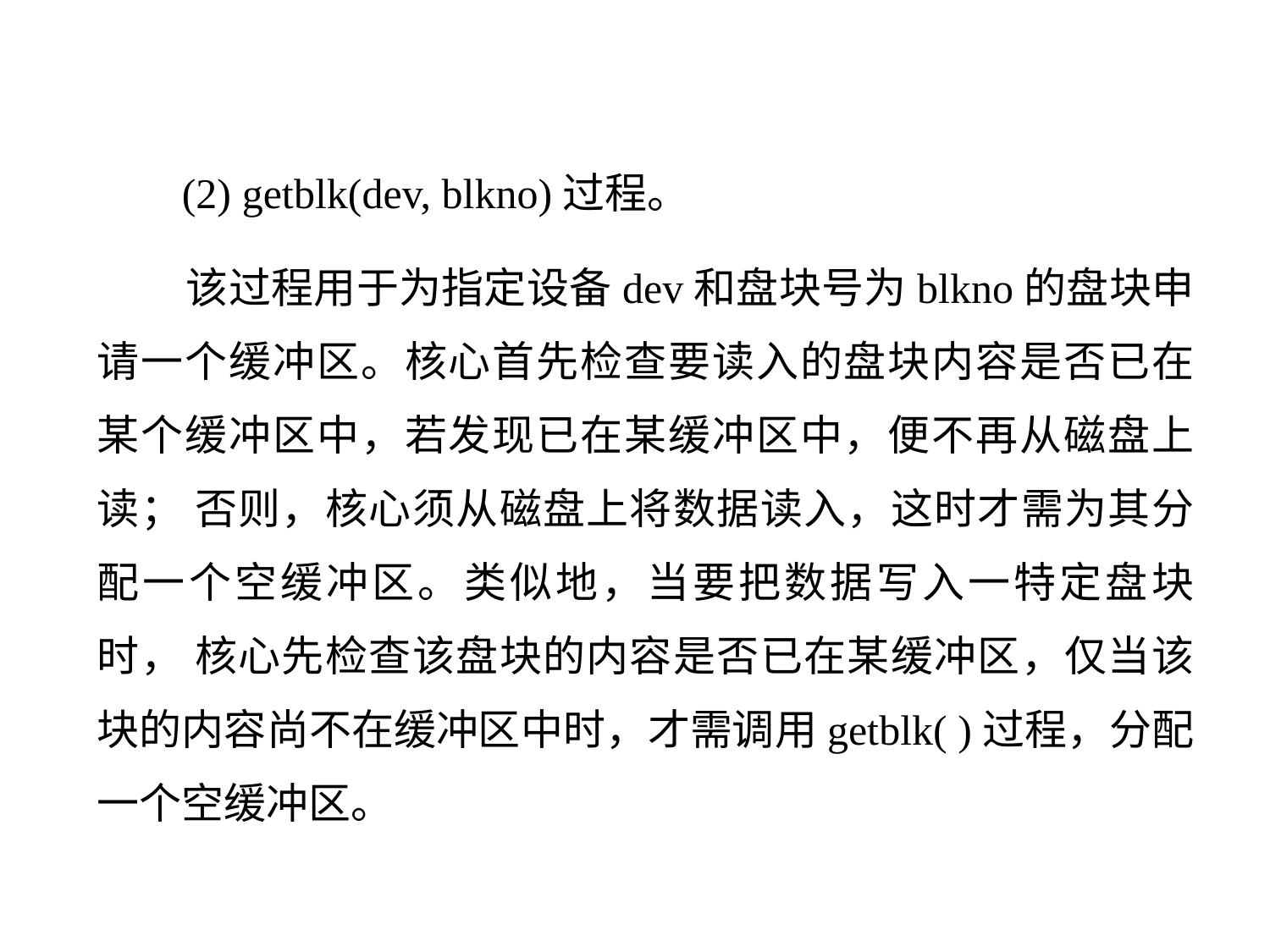

(2) getblk(dev, blkno)过程。
        该过程用于为指定设备dev和盘块号为blkno的盘块申请一个缓冲区。核心首先检查要读入的盘块内容是否已在某个缓冲区中，若发现已在某缓冲区中，便不再从磁盘上读； 否则，核心须从磁盘上将数据读入，这时才需为其分配一个空缓冲区。类似地，当要把数据写入一特定盘块时， 核心先检查该盘块的内容是否已在某缓冲区，仅当该块的内容尚不在缓冲区中时，才需调用getblk( )过程，分配一个空缓冲区。